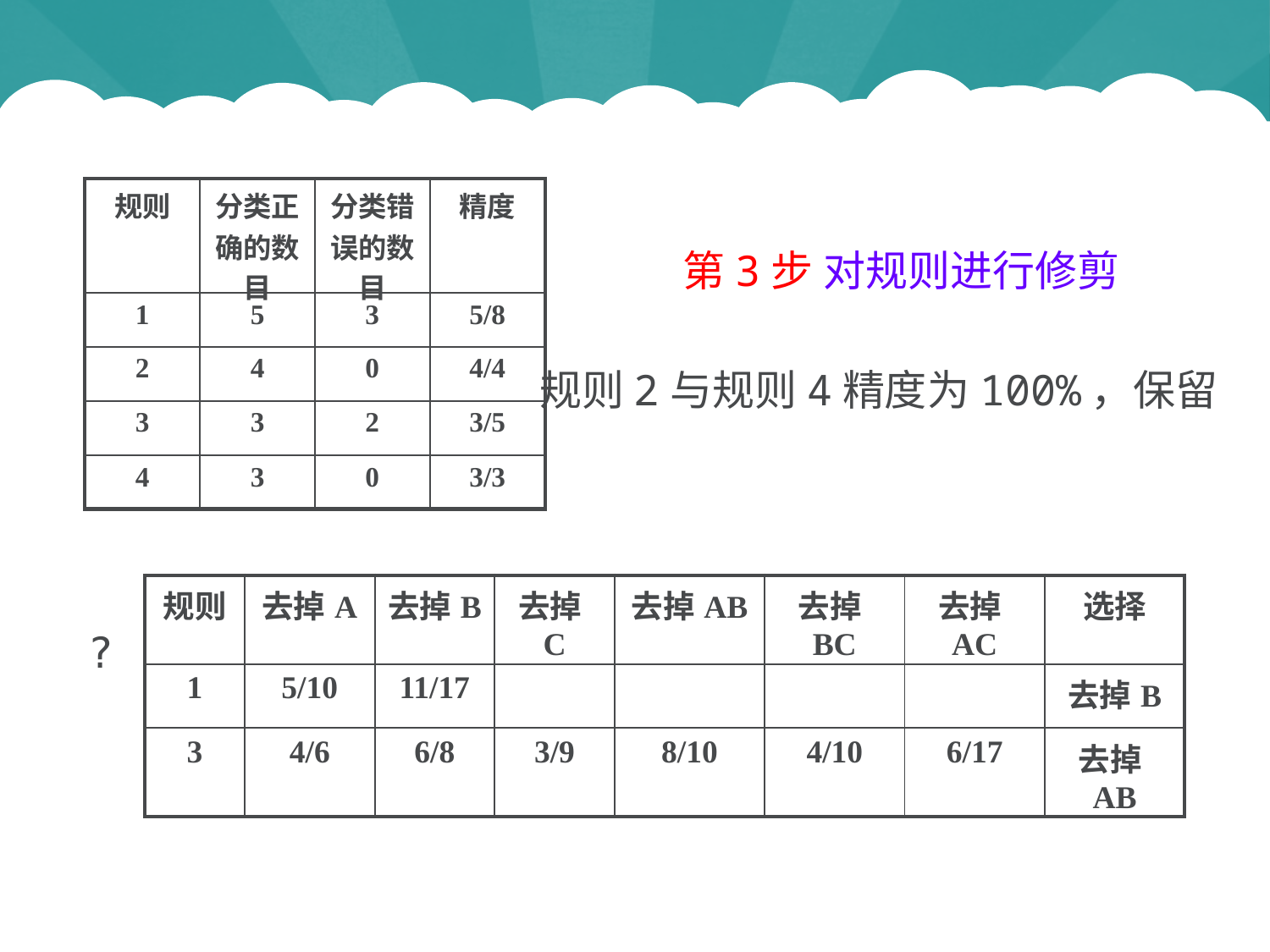

| 规则 | 分类正确的数目 | 分类错误的数目 | 精度 |
| --- | --- | --- | --- |
| 1 | 5 | 3 | 5/8 |
| 2 | 4 | 0 | 4/4 |
| 3 | 3 | 2 | 3/5 |
| 4 | 3 | 0 | 3/3 |
第3步 对规则进行修剪
规则2与规则4精度为100%，保留
| 规则 | 去掉A | 去掉B | 去掉C | 去掉AB | 去掉BC | 去掉AC | 选择 |
| --- | --- | --- | --- | --- | --- | --- | --- |
| 1 | 5/10 | 11/17 |  |  |  |  | 去掉B |
| 3 | 4/6 | 6/8 | 3/9 | 8/10 | 4/10 | 6/17 | 去掉AB |
?